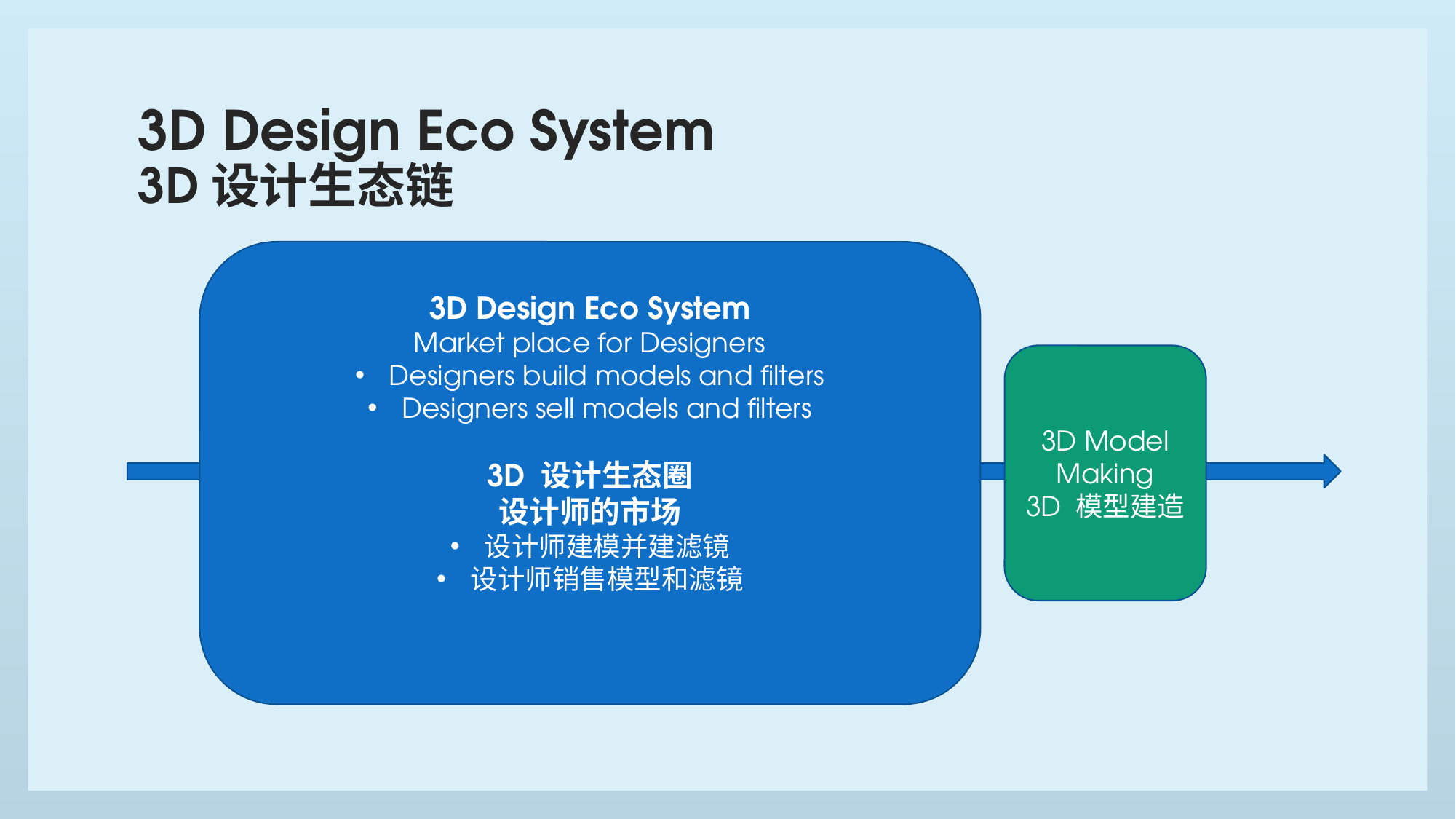

# 3D Design Eco System 3D设计生态链

3D Design Eco System
Market place for Designers
Designers build models and filters
Designers sell models and filters

3D 设计生态圈
设计师的市场
设计师建模并建滤镜
设计师销售模型和滤镜

3D Model Editing
3D 模型编辑
3D Model Slicing
3D 模型处理
3D Model Making
3D 模型建造
3D Model Capture
3D 模型捕捉